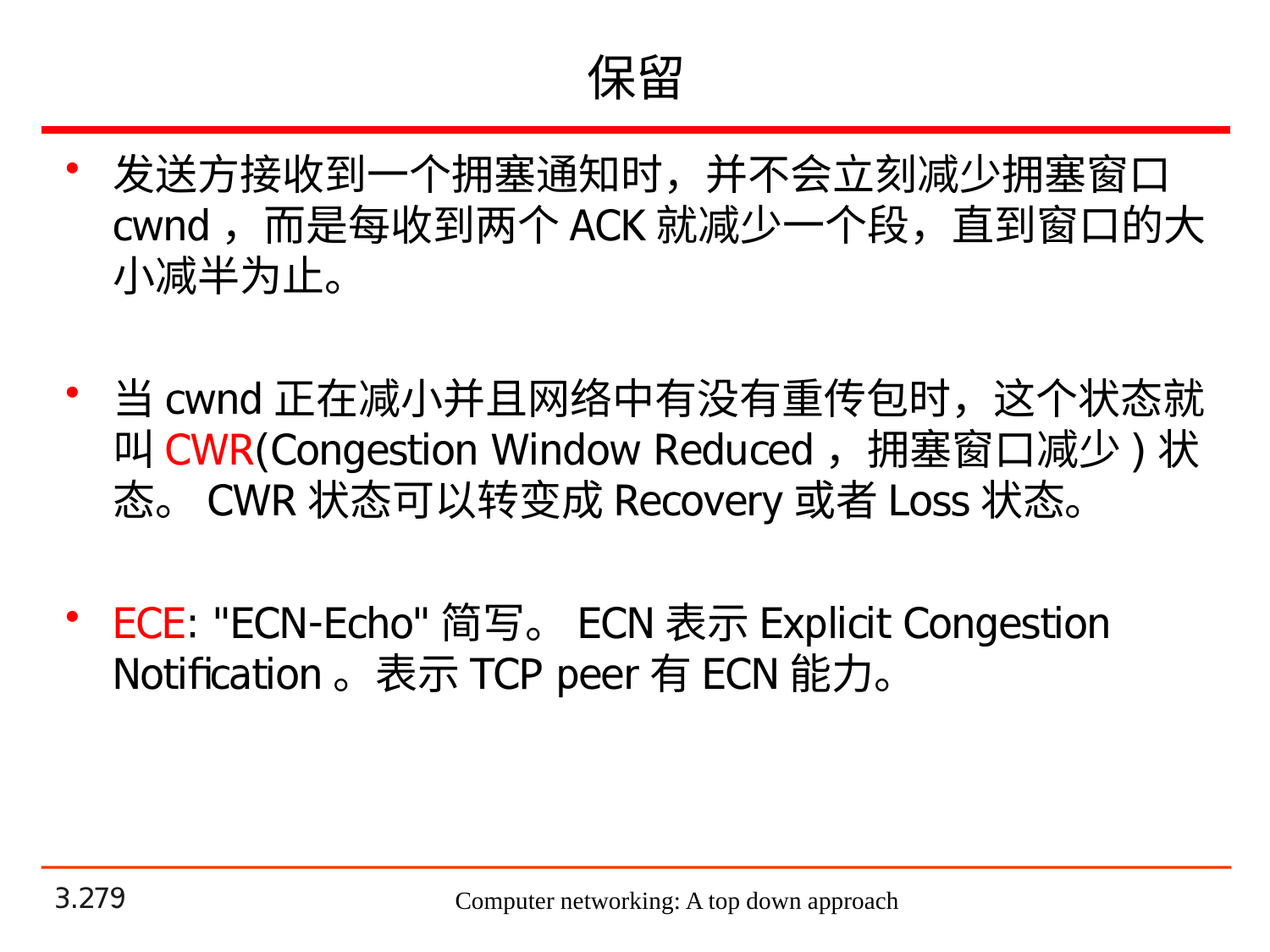

# 保留
发送方接收到一个拥塞通知时，并不会立刻减少拥塞窗口cwnd，而是每收到两个ACK就减少一个段，直到窗口的大小减半为止。

当cwnd正在减小并且网络中有没有重传包时，这个状态就叫CWR(Congestion Window Reduced，拥塞窗口减少)状态。CWR状态可以转变成Recovery或者Loss状态。

ECE: "ECN-Echo"简写。ECN表示Explicit Congestion Notification。表示TCP peer有ECN能力。
Computer networking: A top down approach